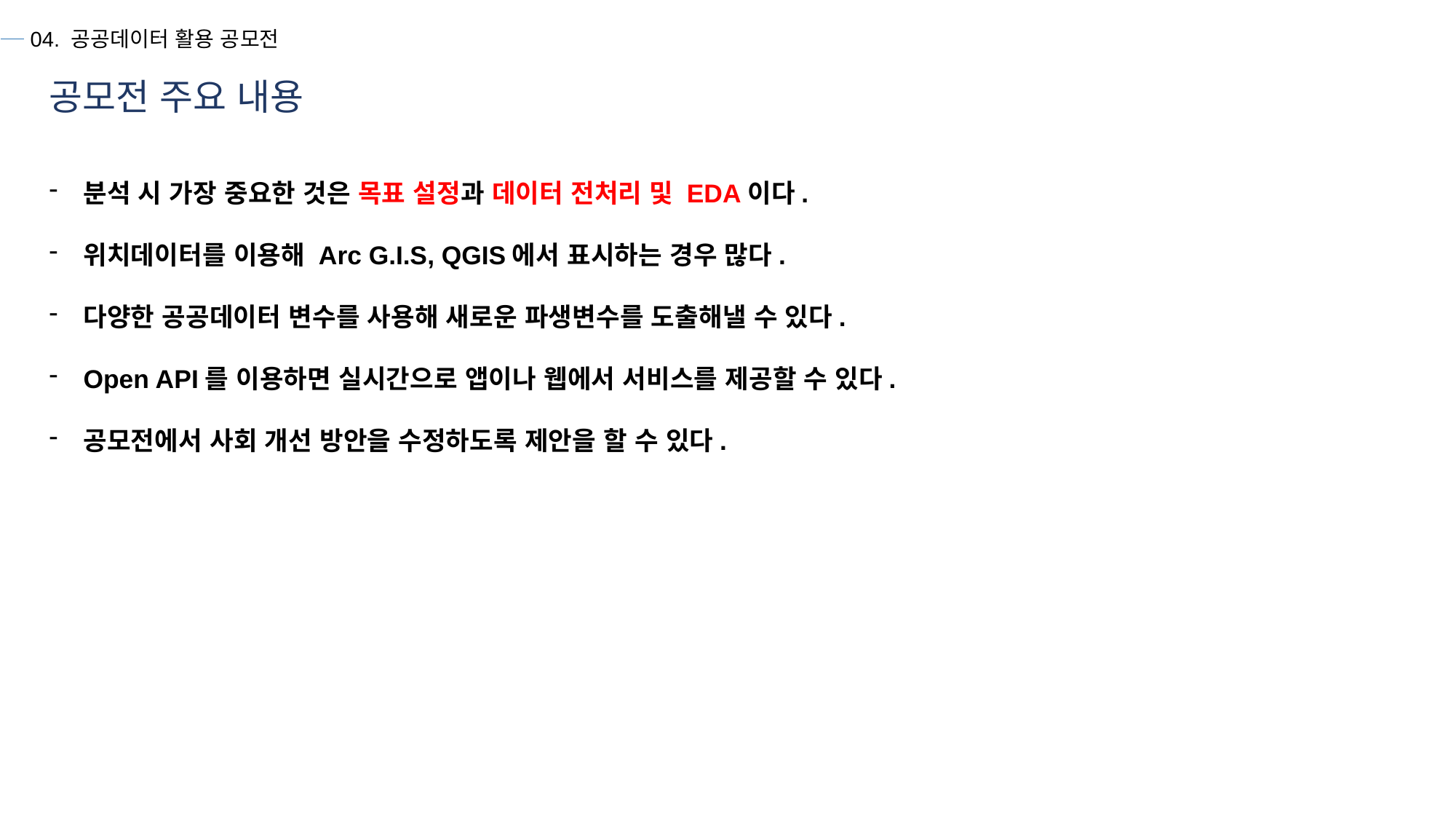

04. 공공데이터 활용 공모전
공모전 주요 내용
분석 시 가장 중요한 것은 목표 설정과 데이터 전처리 및 EDA이다.

위치데이터를 이용해 Arc G.I.S, QGIS에서 표시하는 경우 많다.

다양한 공공데이터 변수를 사용해 새로운 파생변수를 도출해낼 수 있다.

Open API를 이용하면 실시간으로 앱이나 웹에서 서비스를 제공할 수 있다.

공모전에서 사회 개선 방안을 수정하도록 제안을 할 수 있다.